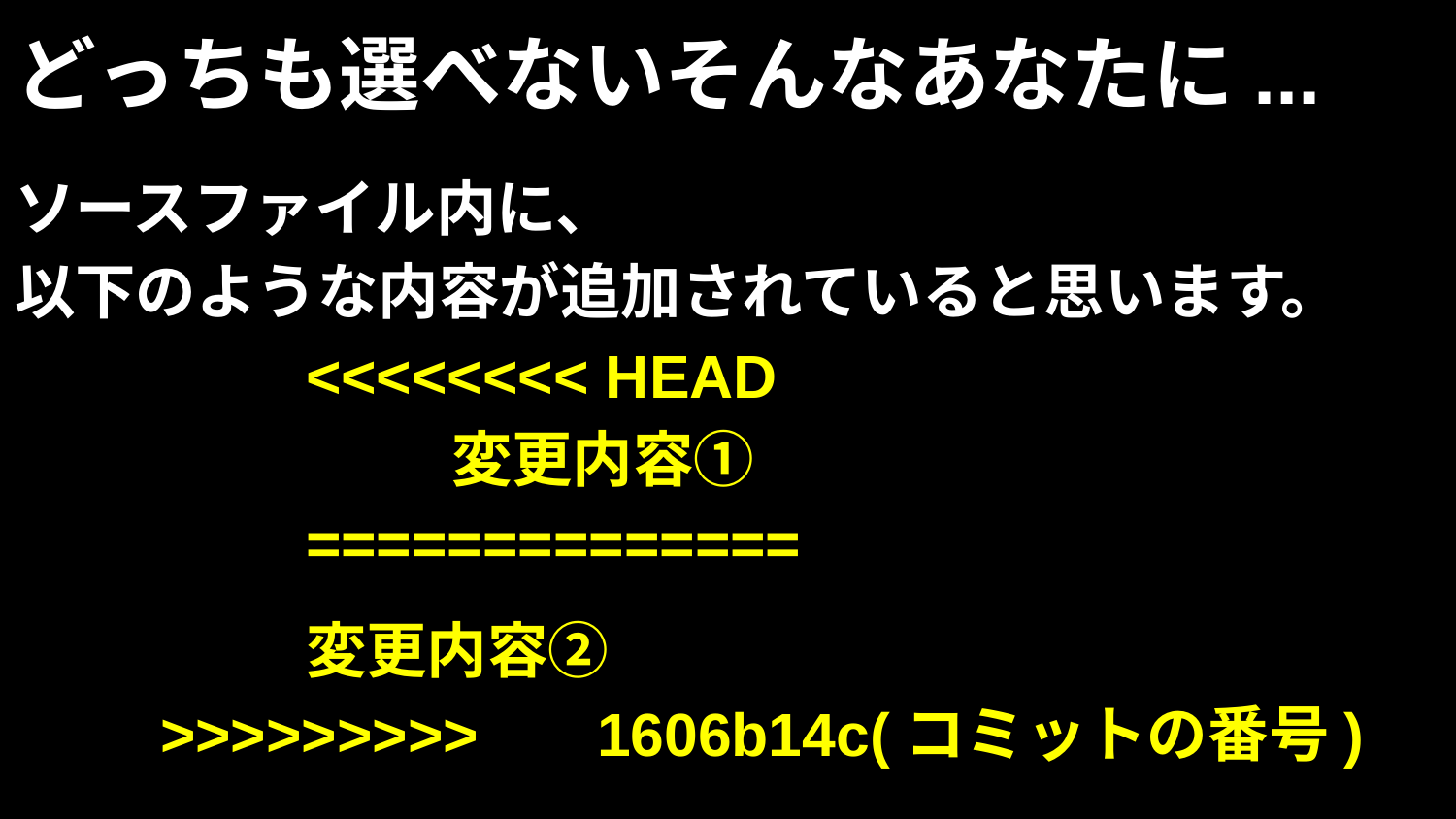

# どっちも選べないそんなあなたに...
ソースファイル内に、
以下のような内容が追加されていると思います。
		<<<<<<<< HEAD
			変更内容①
		==============
	変更内容②
>>>>>>>>>	1606b14c(コミットの番号)